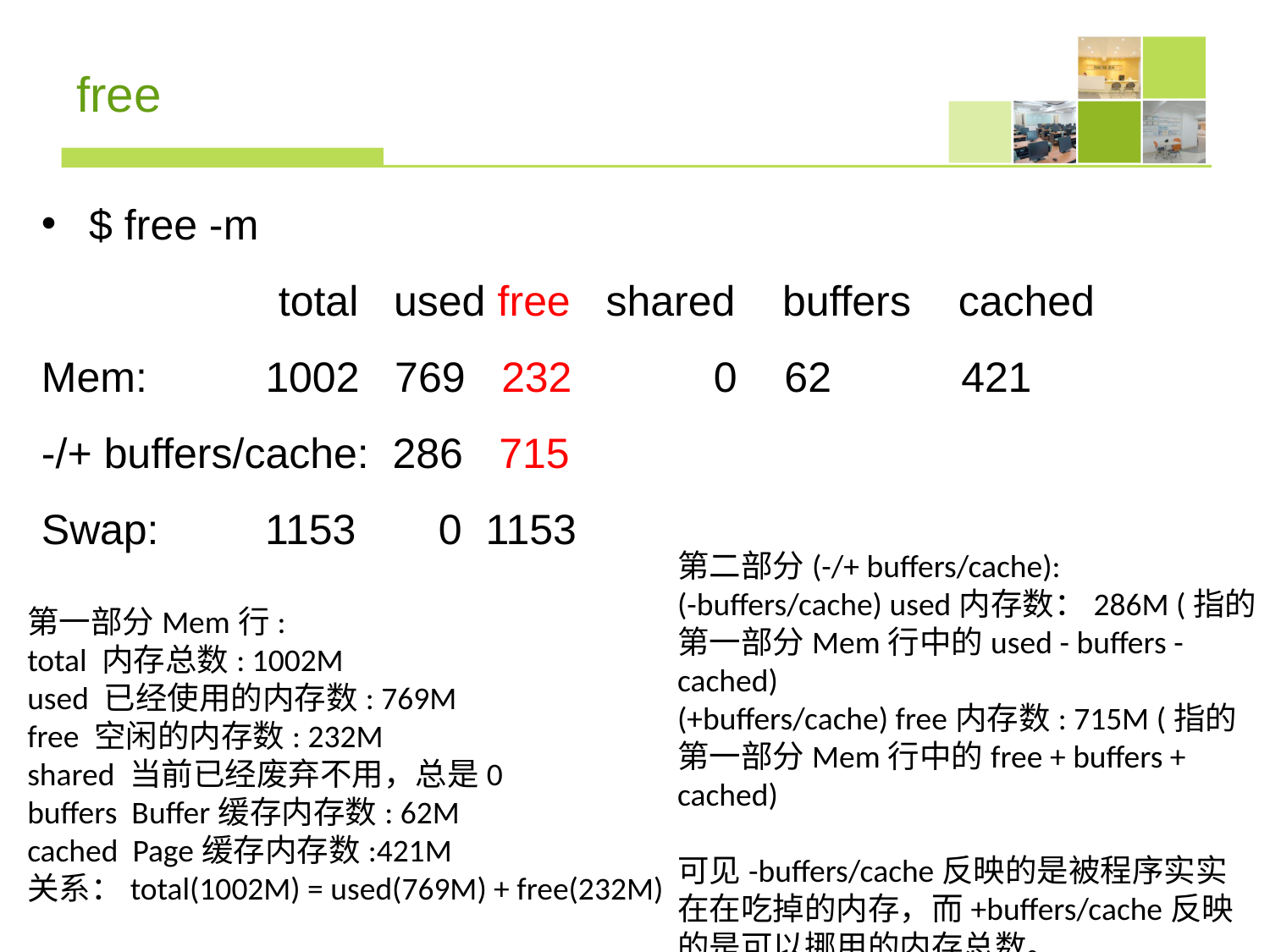

# free
$ free -m
                    total   used free   shared    buffers    cached
Mem:          1002   769   232            0    62           421
-/+ buffers/cache:  286   715
Swap:         1153       0  1153
第二部分(-/+ buffers/cache):
(-buffers/cache) used内存数：286M (指的第一部分Mem行中的used - buffers - cached)
(+buffers/cache) free内存数: 715M (指的第一部分Mem行中的free + buffers + cached)

可见-buffers/cache反映的是被程序实实在在吃掉的内存，而+buffers/cache反映的是可以挪用的内存总数。
第一部分Mem行:
total 内存总数: 1002M
used 已经使用的内存数: 769M
free 空闲的内存数: 232M
shared 当前已经废弃不用，总是0
buffers  Buffer缓存内存数: 62M
cached  Page缓存内存数:421M
关系：total(1002M) = used(769M) + free(232M)